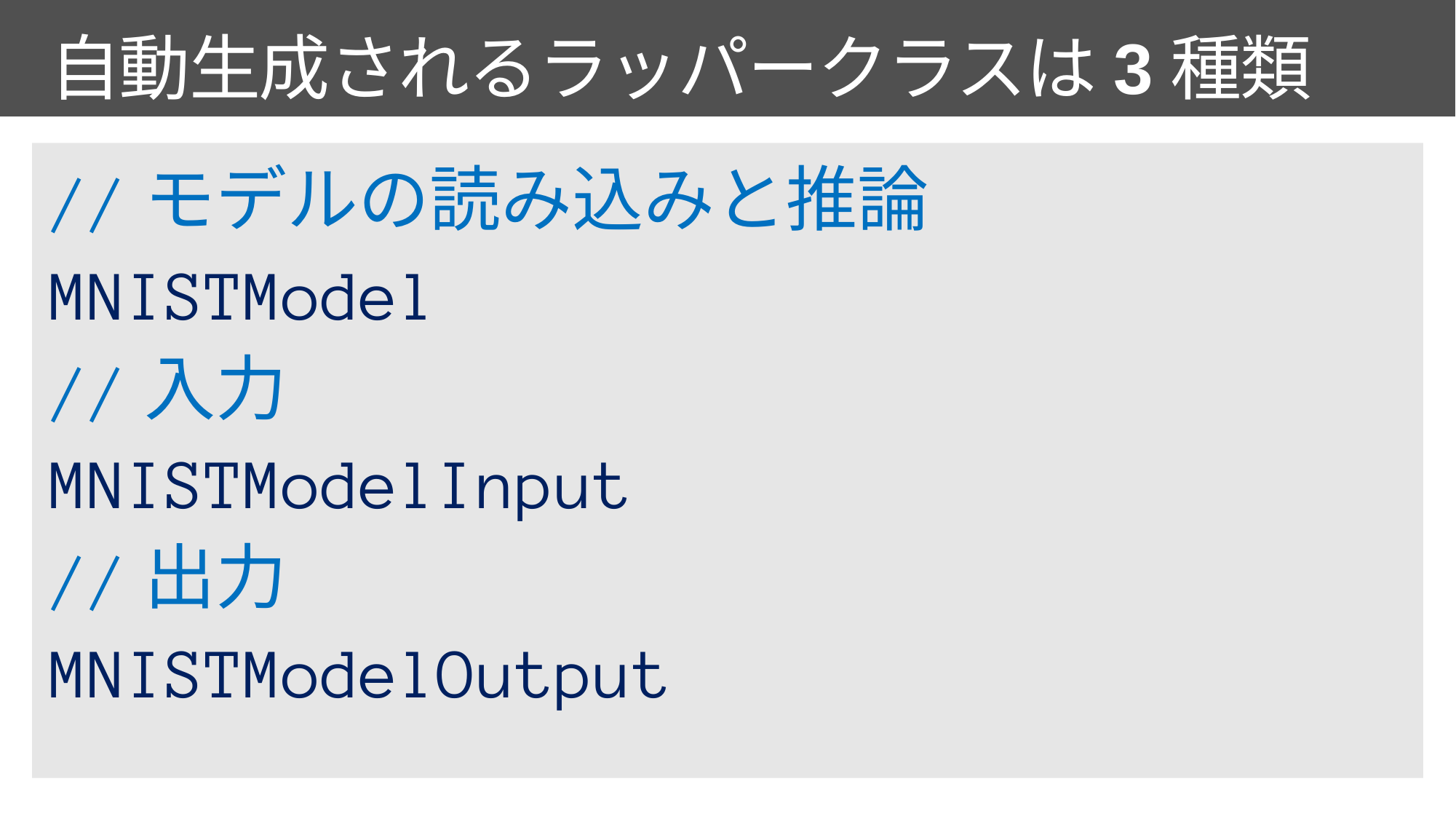

# 自動生成されるラッパークラスは3種類
//モデルの読み込みと推論
MNISTModel
//入力
MNISTModelInput
//出力
MNISTModelOutput